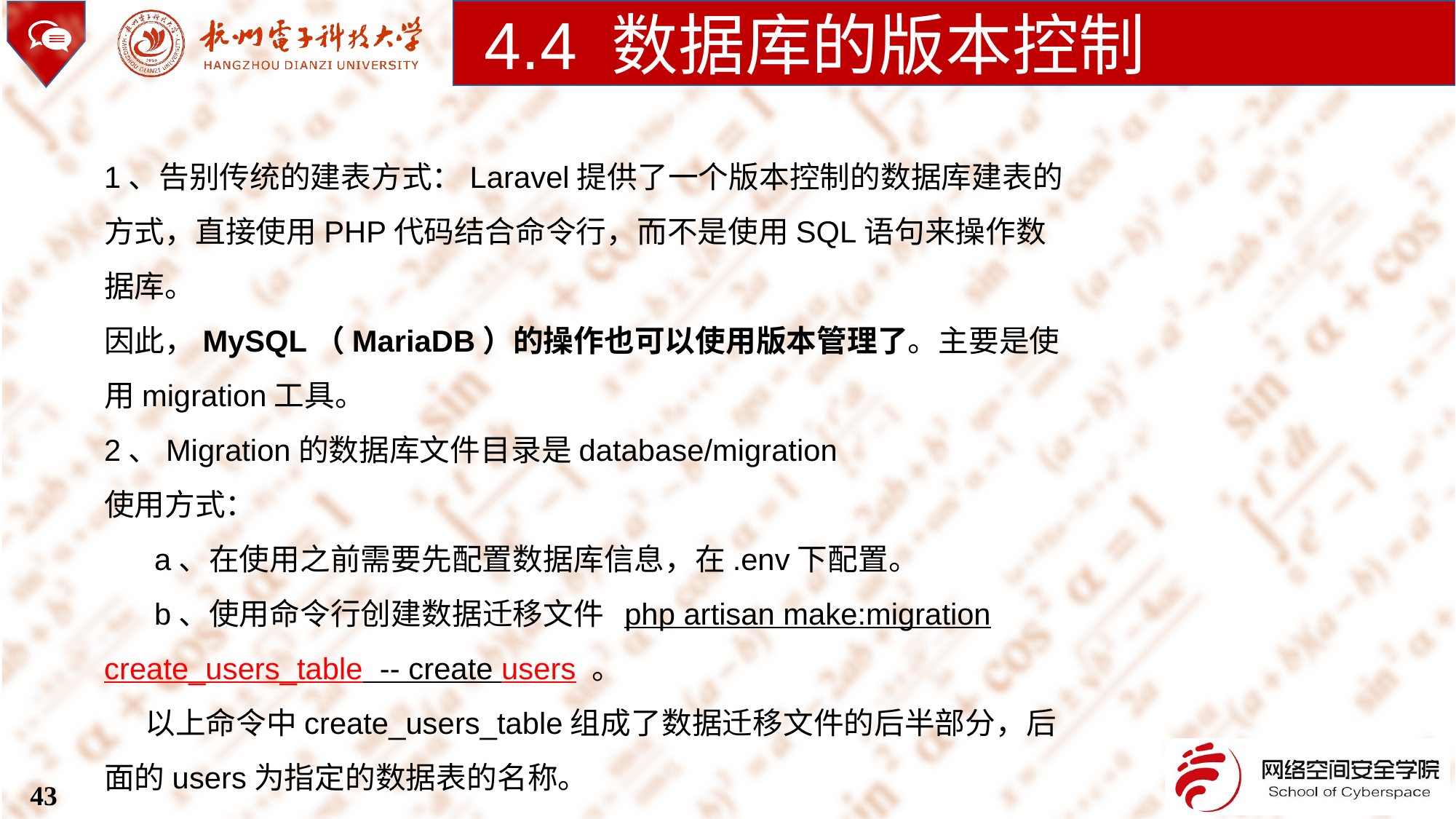

4.4 数据库的版本控制
1、告别传统的建表方式：Laravel提供了一个版本控制的数据库建表的方式，直接使用PHP代码结合命令行，而不是使用SQL语句来操作数据库。
因此，MySQL（MariaDB）的操作也可以使用版本管理了。主要是使用migration工具。
2、Migration的数据库文件目录是database/migration
使用方式：
      a、在使用之前需要先配置数据库信息，在.env下配置。
      b、使用命令行创建数据迁移文件  php artisan make:migration create_users_table  -- create users 。
     以上命令中create_users_table组成了数据迁移文件的后半部分，后面的users为指定的数据表的名称。
43